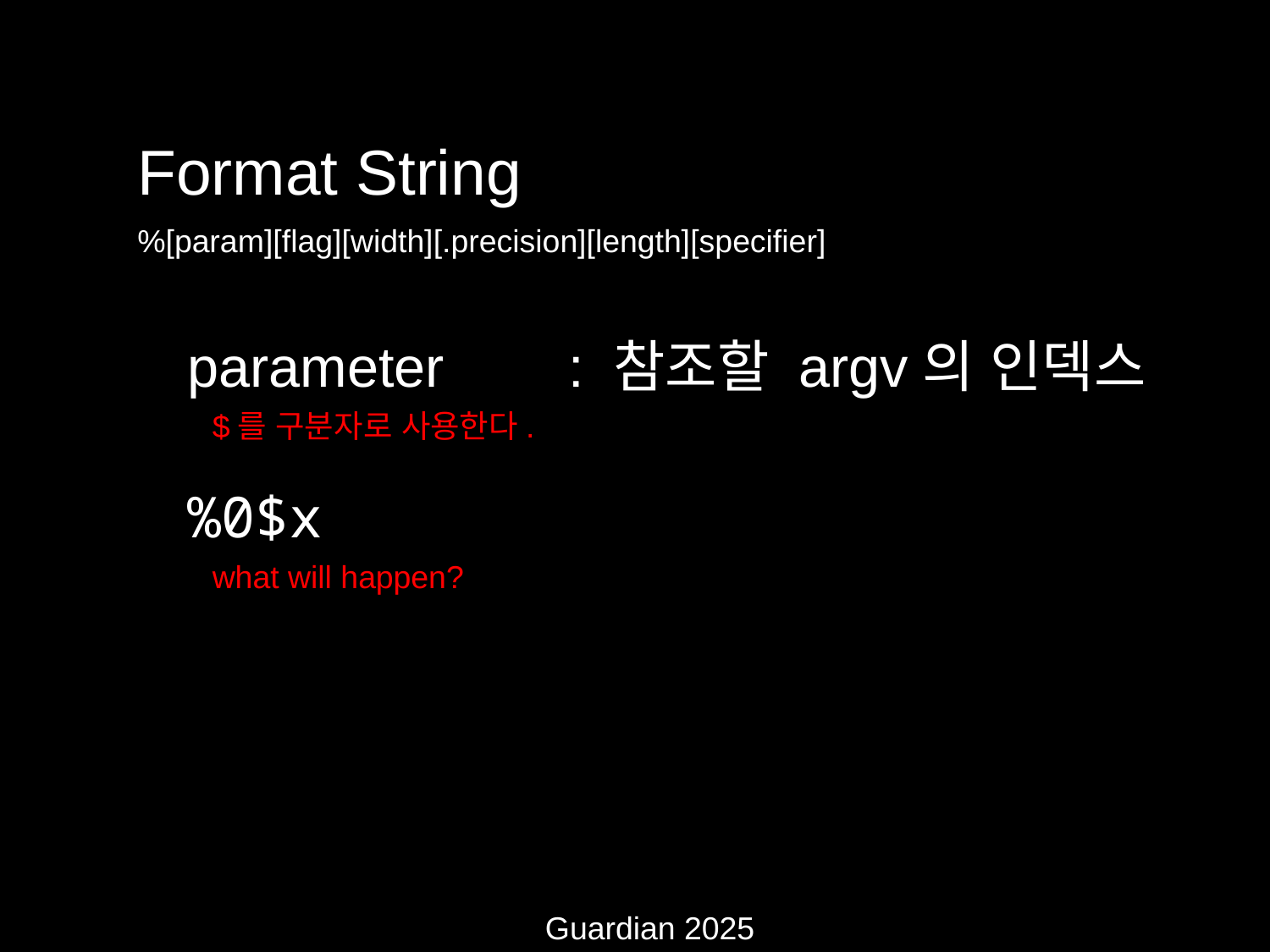

Format String
%[param][flag][width][.precision][length][specifier]
parameter	: 참조할 argv의 인덱스

%0$x
what will happen?
$를 구분자로 사용한다.